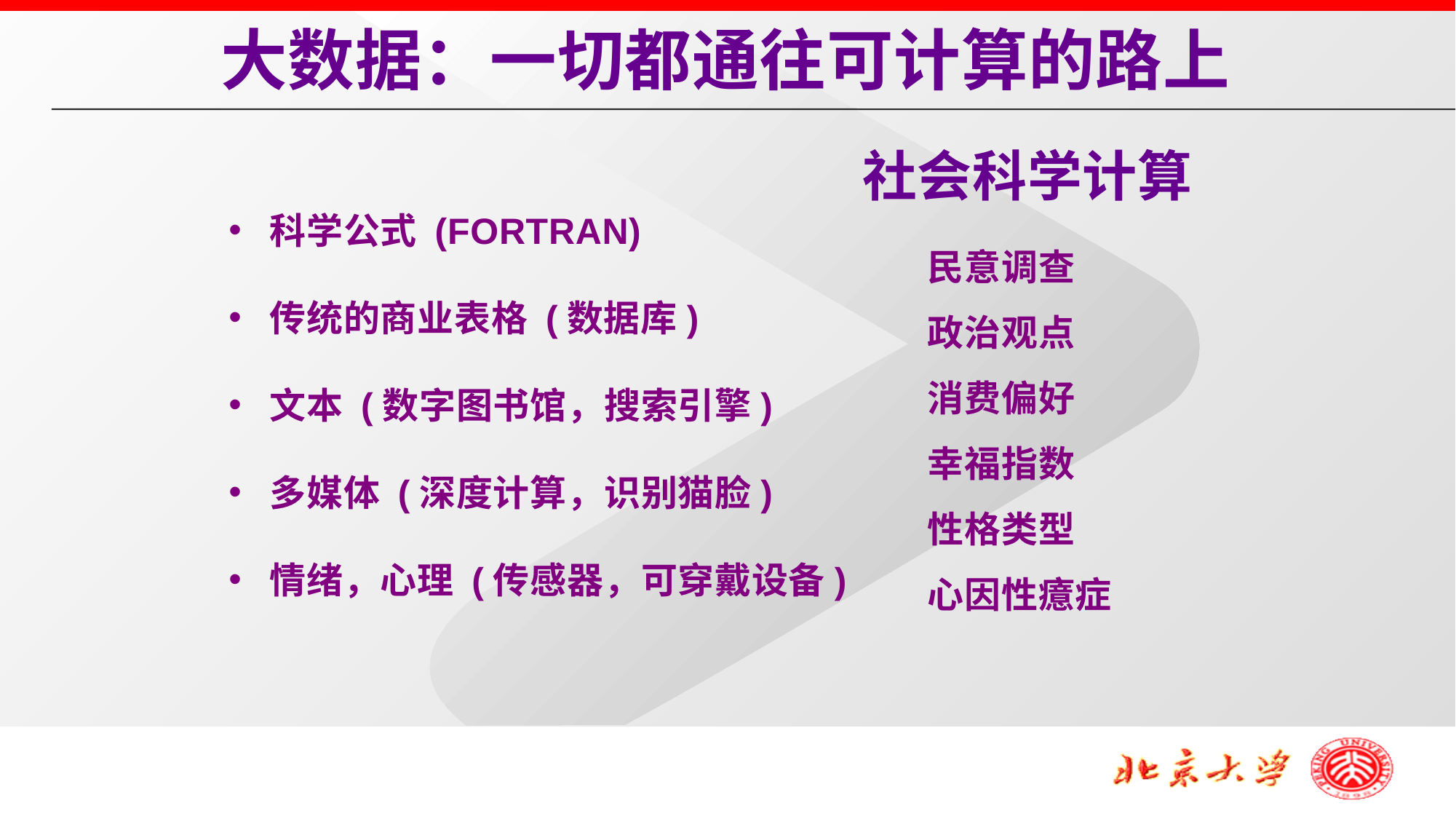

大数据：一切都通往可计算的路上
社会科学计算
科学公式 (FORTRAN)
传统的商业表格 (数据库)
文本 (数字图书馆，搜索引擎)
多媒体 (深度计算，识别猫脸)
情绪，心理 (传感器，可穿戴设备)
民意调查
政治观点
消费偏好
幸福指数
性格类型
心因性癔症